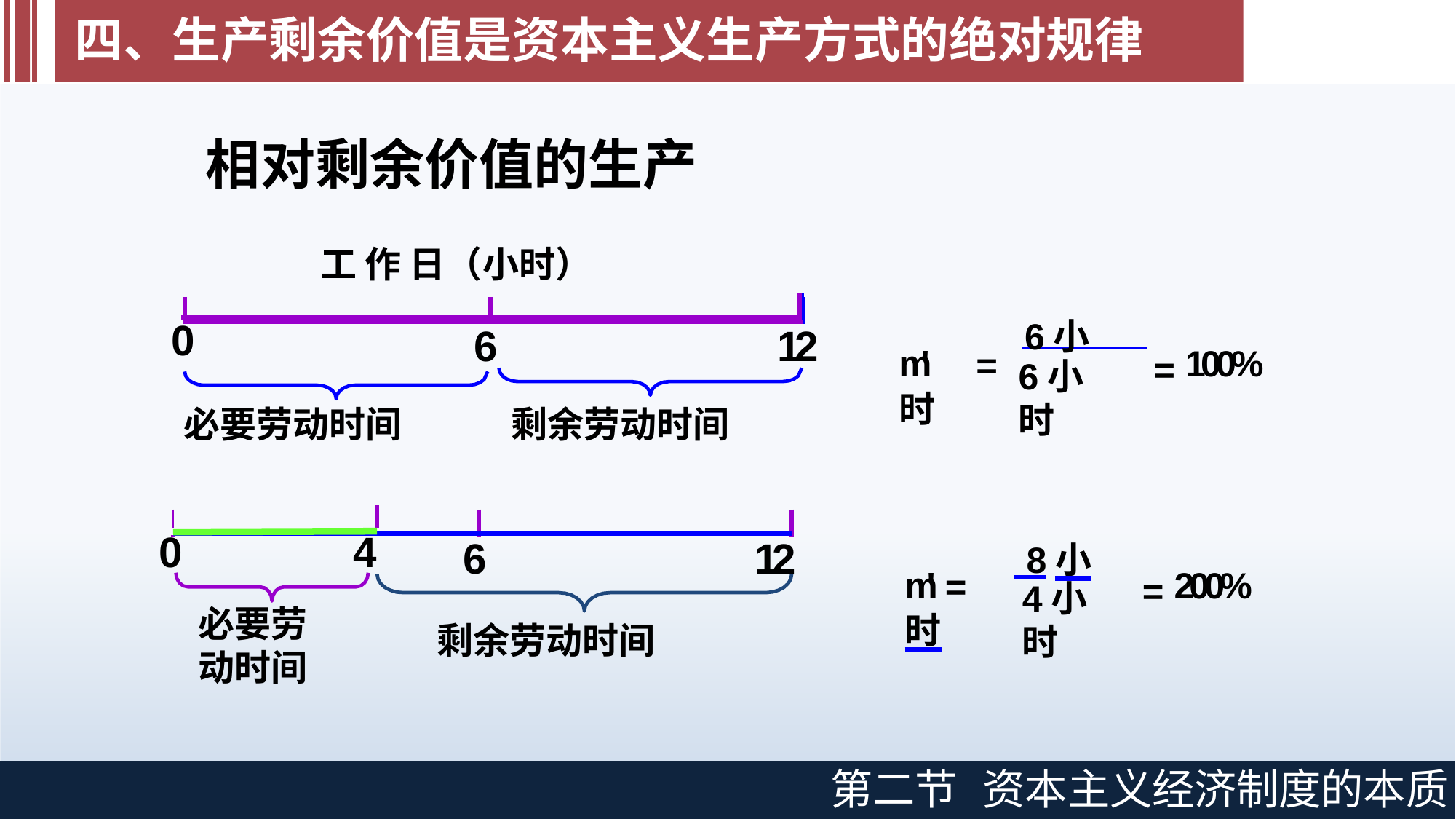

# 四、生产剩余价值是资本主义生产方式的绝对规律

相对剩余价值的生产
工 作 日（小时）
m'	=	6小时

= 100%
0
6
12

6小时

必要劳动时间
剩余劳动时间

m'  =	 8小时

0
4
6
剩余劳动时间
12

= 200%

4小时

必要劳
动时间
第二节
资本主义经济制度的本质